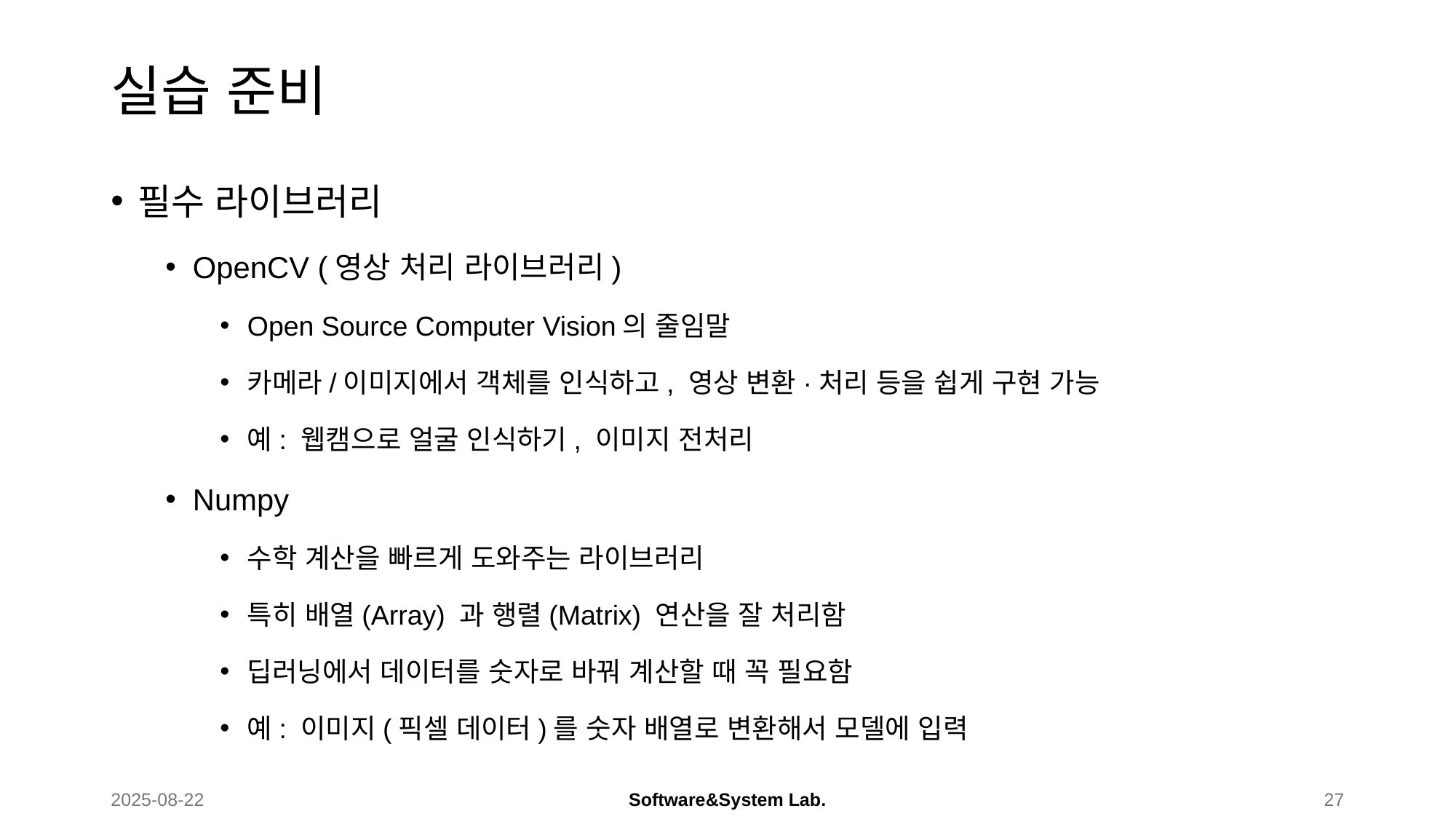

# 실습 준비
필수 라이브러리
OpenCV (영상 처리 라이브러리)
Open Source Computer Vision의 줄임말
카메라/이미지에서 객체를 인식하고, 영상 변환·처리 등을 쉽게 구현 가능
예: 웹캠으로 얼굴 인식하기, 이미지 전처리
Numpy
수학 계산을 빠르게 도와주는 라이브러리
특히 배열(Array) 과 행렬(Matrix) 연산을 잘 처리함
딥러닝에서 데이터를 숫자로 바꿔 계산할 때 꼭 필요함
예: 이미지(픽셀 데이터)를 숫자 배열로 변환해서 모델에 입력
2025-08-22
Software&System Lab.
27